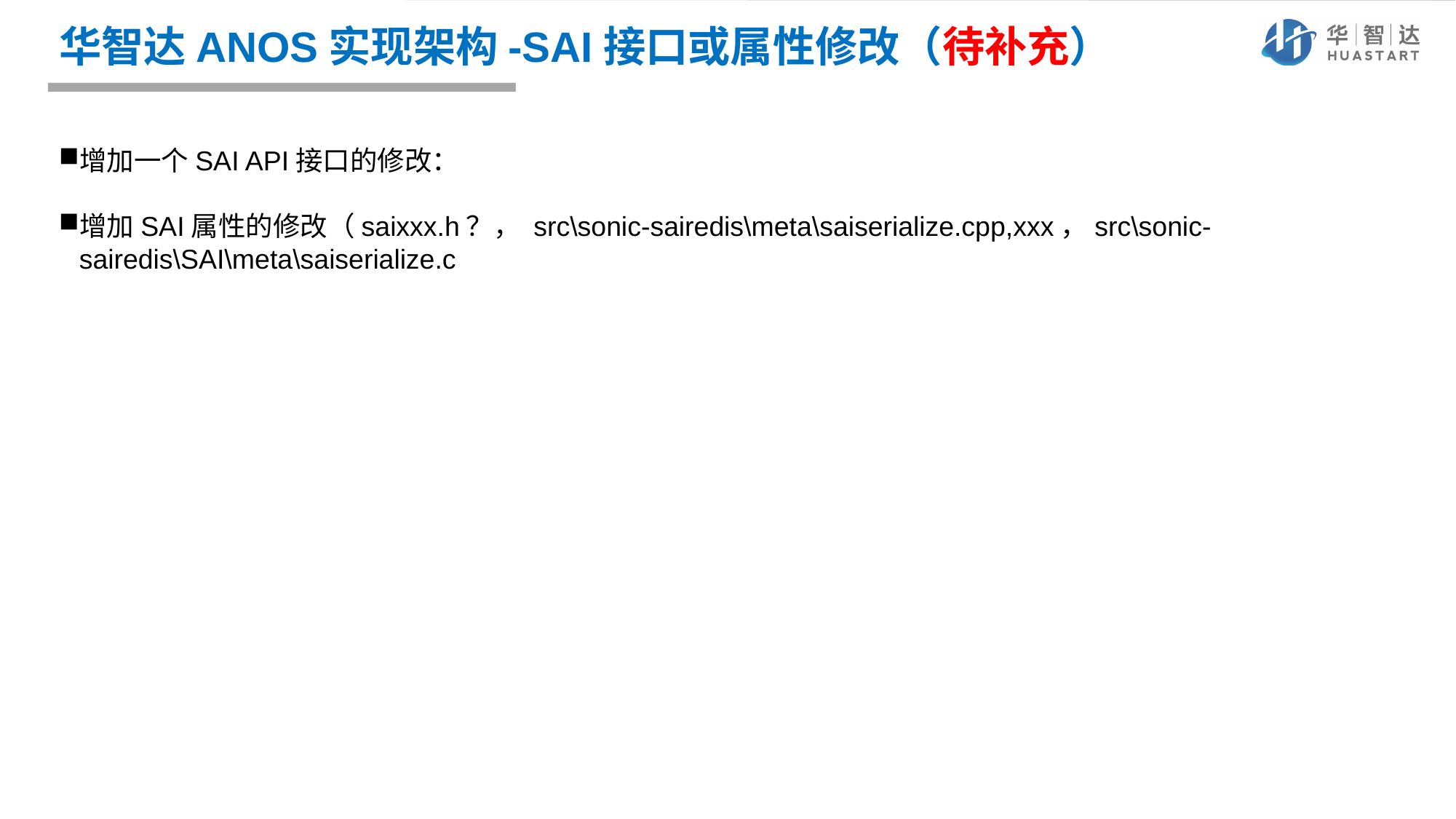

# 华智达ANOS实现架构-SAI接口或属性修改（待补充）
增加一个SAI API接口的修改：

增加SAI属性的修改（saixxx.h？， src\sonic-sairedis\meta\saiserialize.cpp,xxx，src\sonic-sairedis\SAI\meta\saiserialize.c